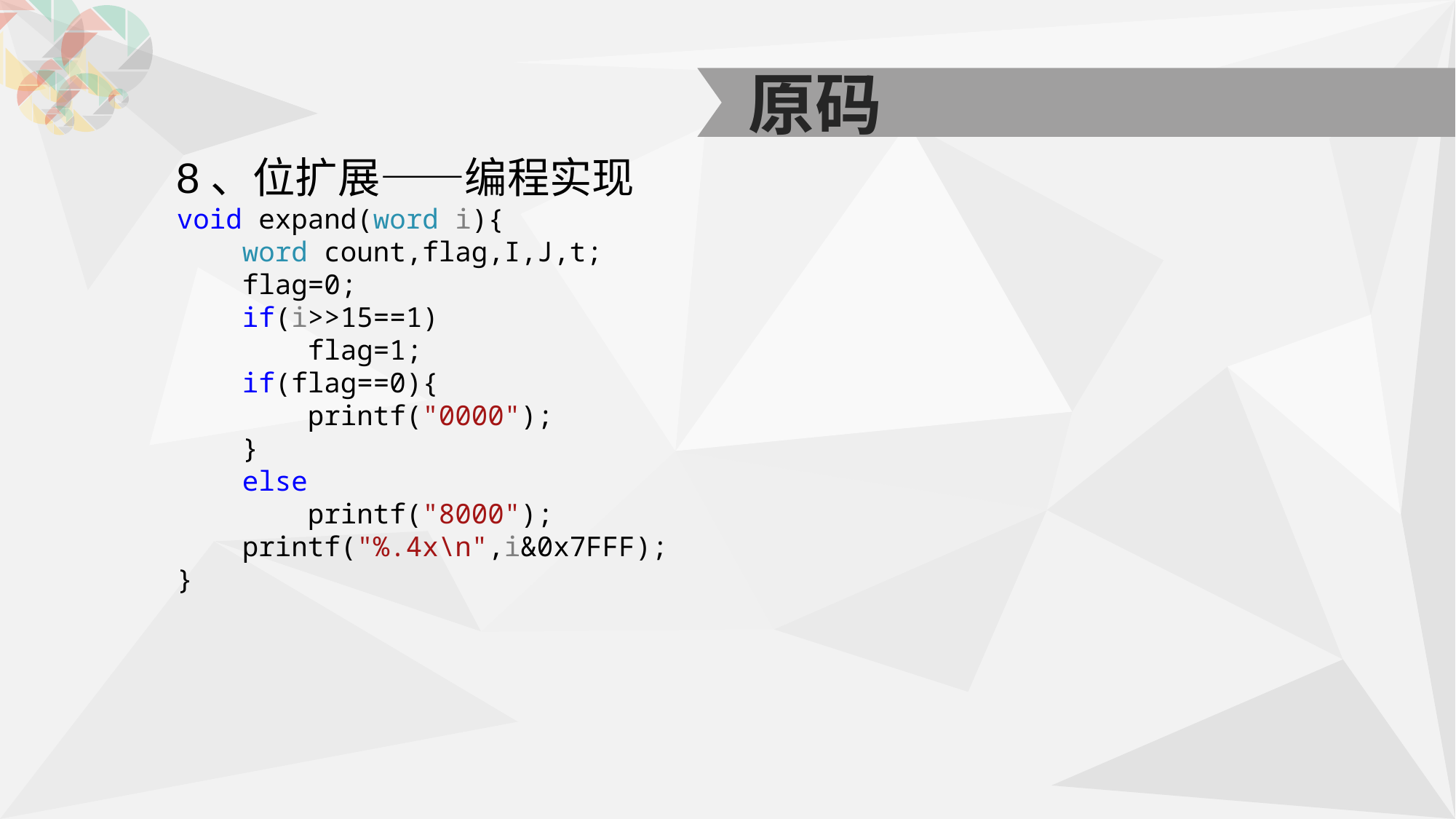

原码

8、位扩展——编程实现
void expand(word i){
    word count,flag,I,J,t;
    flag=0;
    if(i>>15==1)
        flag=1;
    if(flag==0){
        printf("0000");
    }
    else
        printf("8000");
    printf("%.4x\n",i&0x7FFF);
}